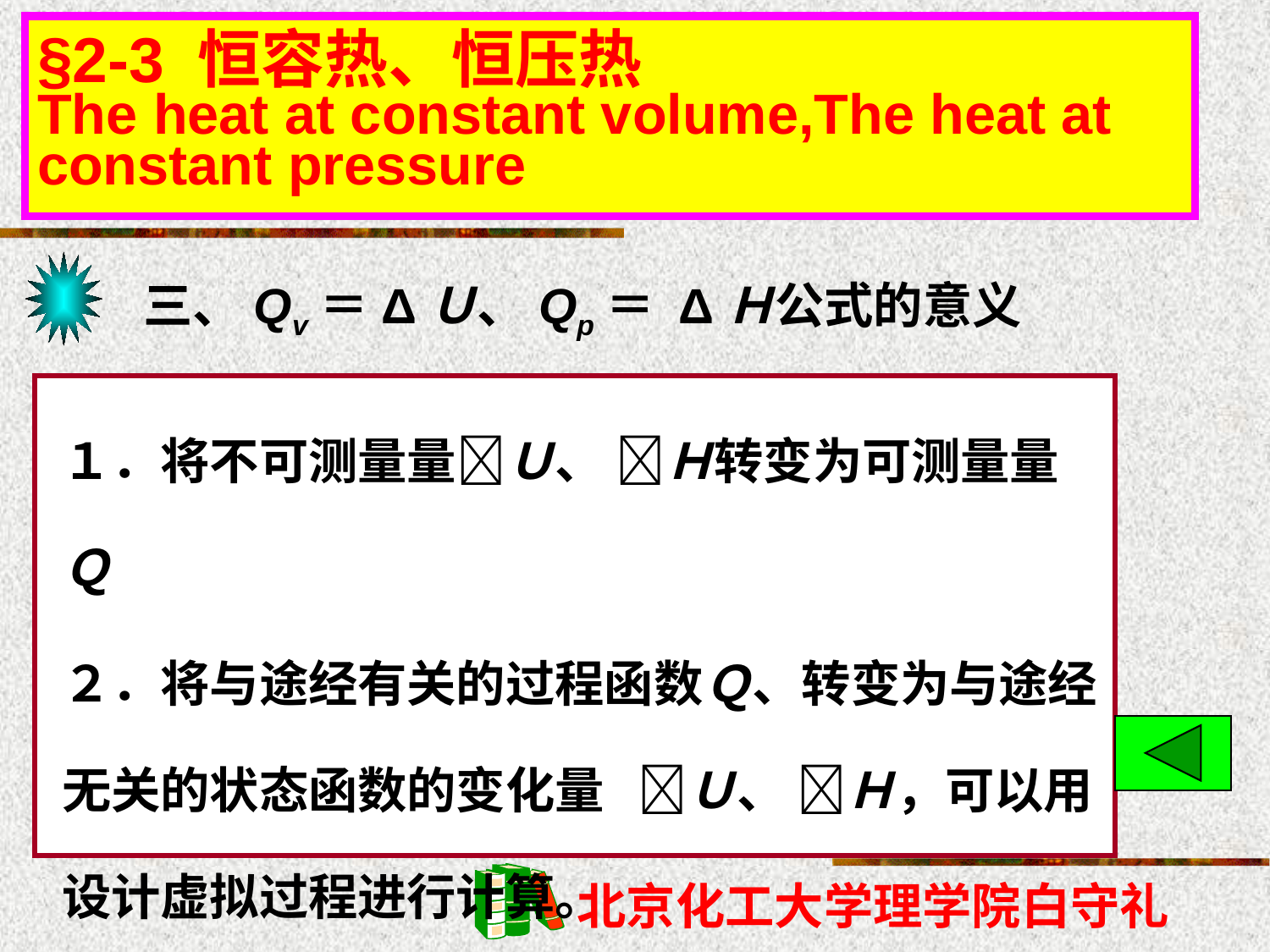

§2-3 恒容热、恒压热
The heat at constant volume,The heat at constant pressure

三、Qv＝ΔＵ、Qp＝ ΔＨ公式的意义
１．将不可测量量ΔＵ、 ΔＨ转变为可测量量Ｑ
２．将与途经有关的过程函数Ｑ、转变为与途经无关的状态函数的变化量   ΔＵ、 ΔＨ，可以用设计虚拟过程进行计算。